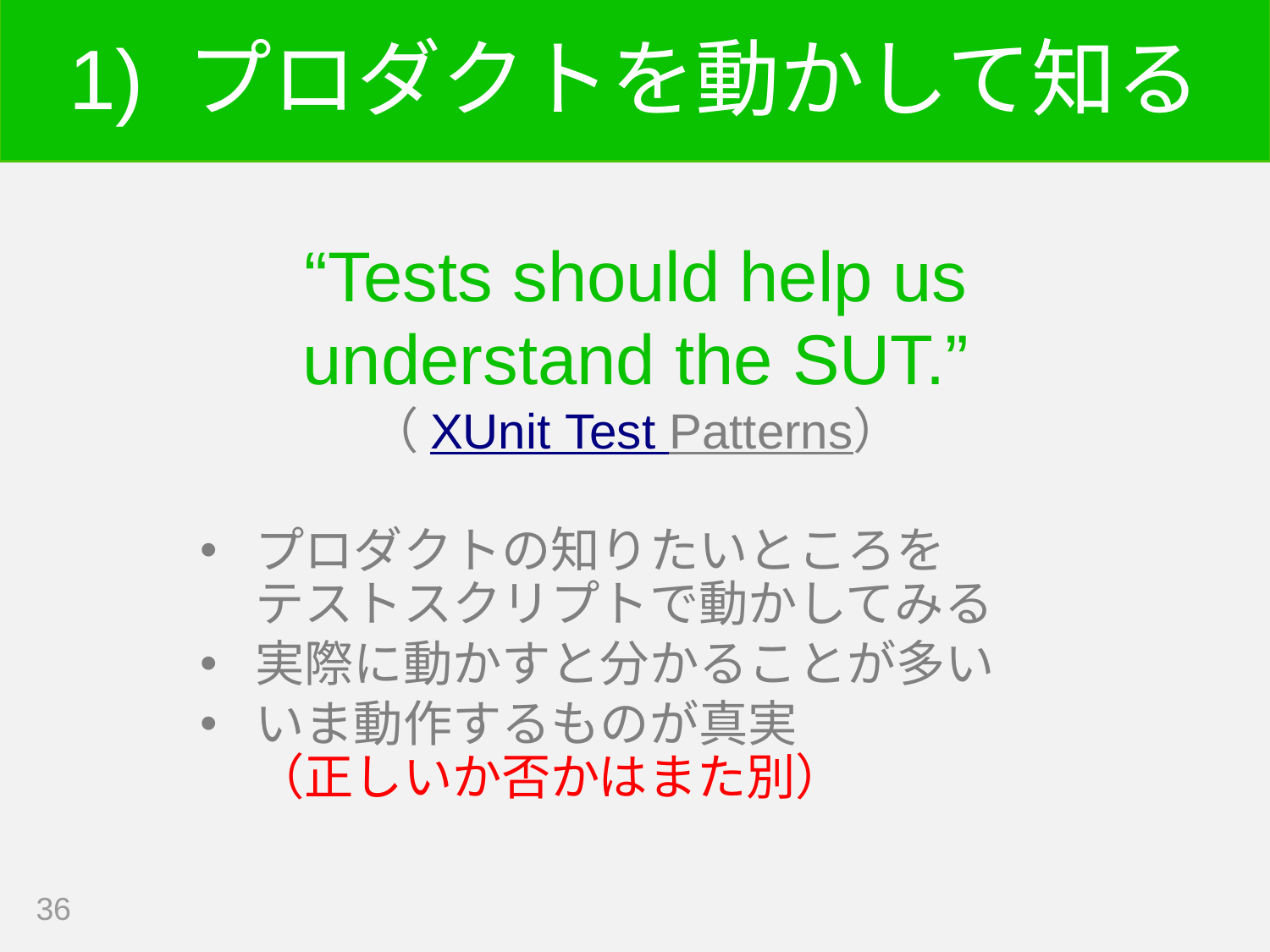

# 1) プロダクトを動かして知る
“Tests should help us
understand the SUT.”
（XUnit Test Patterns）

プロダクトの知りたいところを
テストスクリプトで動かしてみる
実際に動かすと分かることが多い
いま動作するものが真実
（正しいか否かはまた別）
36